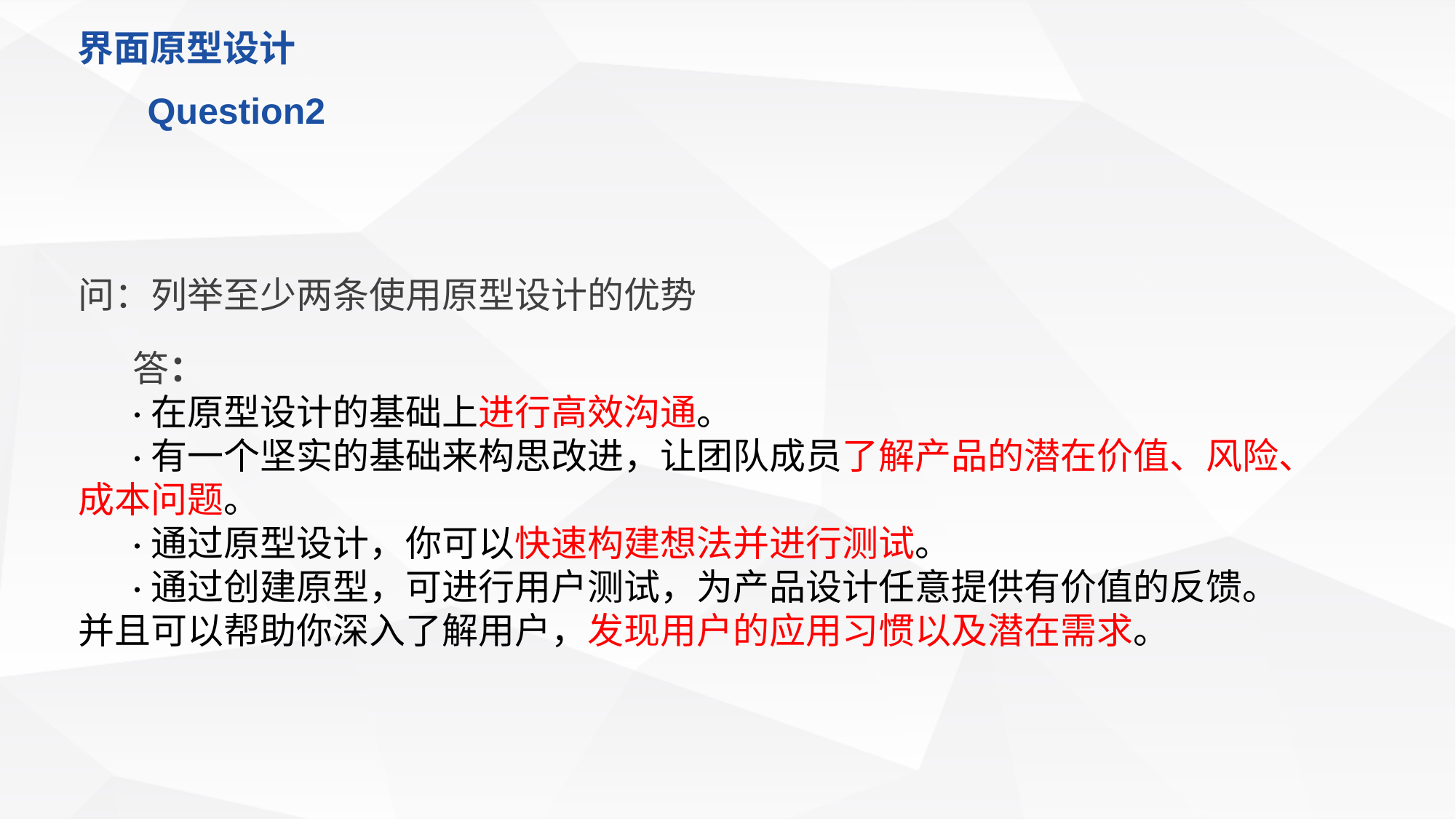

界面原型设计
Question2
问：列举至少两条使用原型设计的优势
答：
·在原型设计的基础上进行高效沟通。
·有一个坚实的基础来构思改进，让团队成员了解产品的潜在价值、风险、成本问题。
·通过原型设计，你可以快速构建想法并进行测试。
·通过创建原型，可进行用户测试，为产品设计任意提供有价值的反馈。并且可以帮助你深入了解用户，发现用户的应用习惯以及潜在需求。